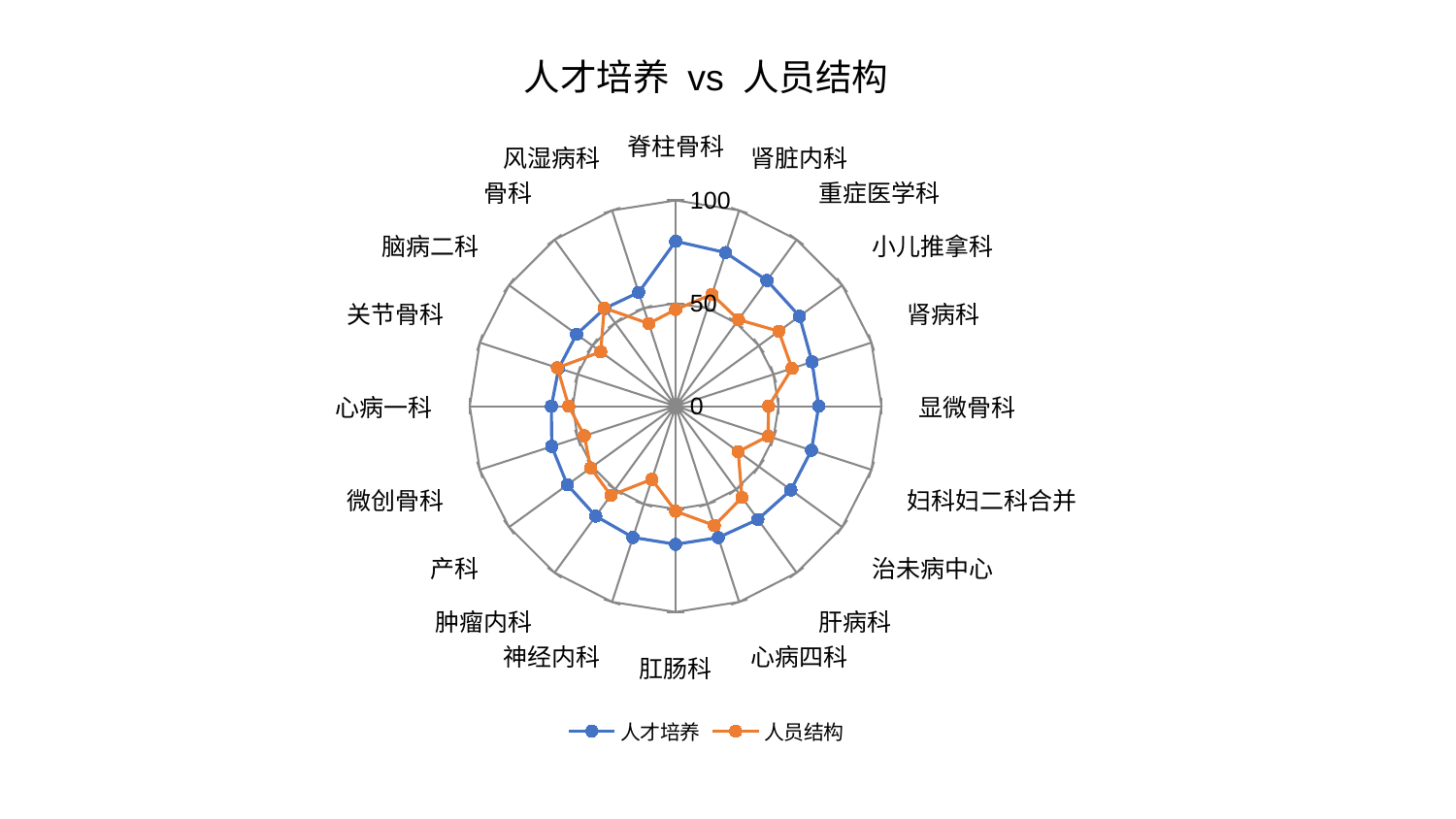

### Chart: 人才培养 vs 人员结构

| Category | 人才培养 | 人员结构 |
|---|---|---|
| 脊柱骨科 | 80.13023908745902 | 46.96036303558216 |
| 肾脏内科 | 78.48216435891992 | 57.11123690403085 |
| 重症医学科 | 75.51163182007444 | 51.96183514398416 |
| 小儿推拿科 | 74.38619452265003 | 61.96269480946632 |
| 肾病科 | 69.69000236499477 | 59.4473481657703 |
| 显微骨科 | 69.49132430533732 | 45.167774985280566 |
| 妇科妇二科合并 | 69.38458365482651 | 47.259441046282596 |
| 治未病中心 | 69.24094308974263 | 37.60412883744013 |
| 肝病科 | 67.99753516591221 | 54.874600390509755 |
| 心病四科 | 67.13562085008093 | 60.935583519573335 |
| 肛肠科 | 67.11369992456567 | 51.038953745634664 |
| 神经内科 | 67.04987499596136 | 37.39382599337443 |
| 肿瘤内科 | 66.00770579199309 | 53.55808736074791 |
| 产科 | 65.02403241117929 | 51.008975347568594 |
| 微创骨科 | 63.27395388308446 | 46.626061744238314 |
| 心病一科 | 60.337982540624836 | 51.90591216914592 |
| 关节骨科 | 59.72368929407663 | 60.37175646103768 |
| 脑病二科 | 59.45666670584776 | 44.96780920219594 |
| 骨科 | 58.68247227371134 | 59.00328975340321 |
| 风湿病科 | 58.132206164443005 | 42.23173377110149 |
70